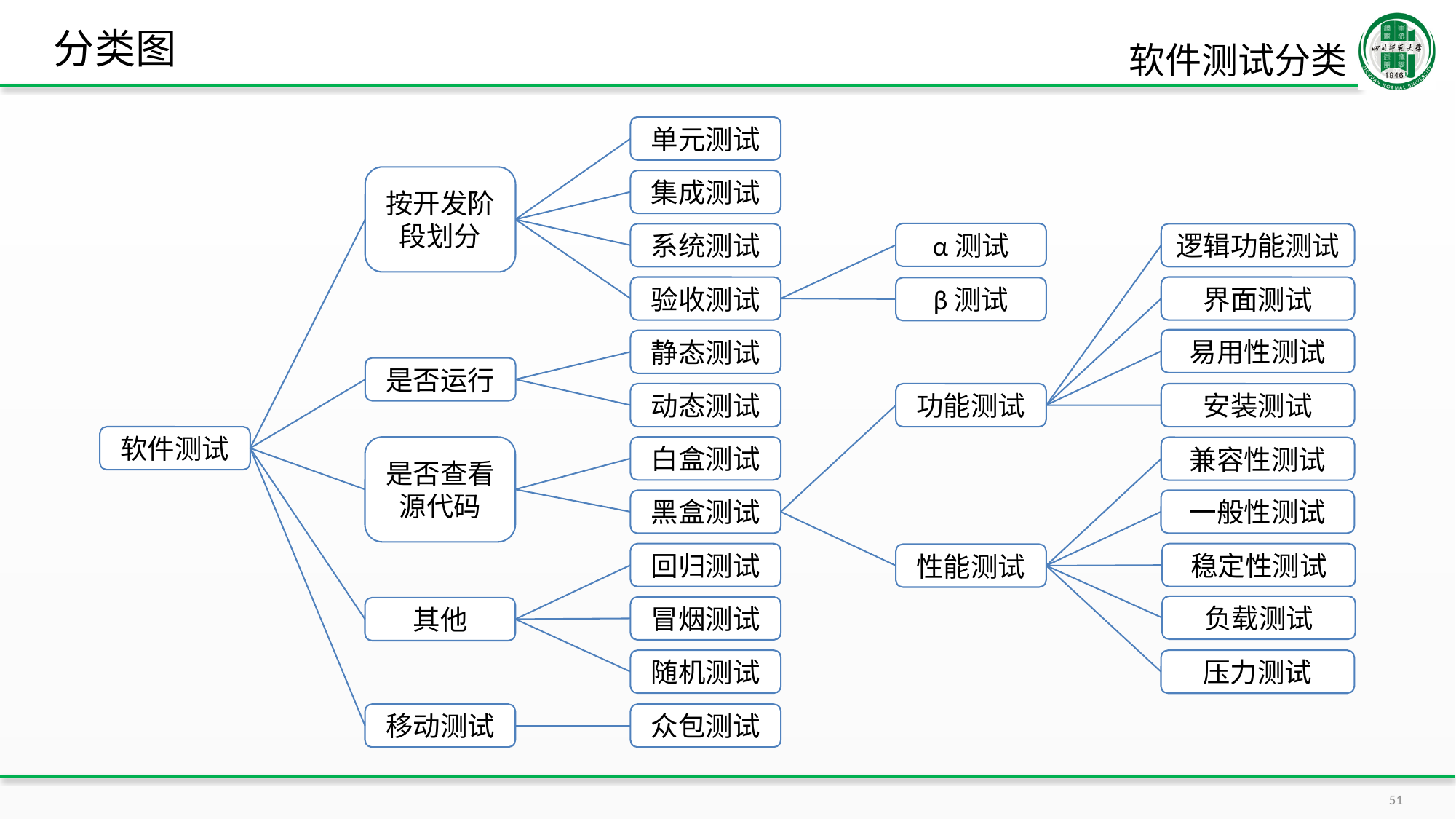

# 分类图
软件测试分类
单元测试
按开发阶段划分
集成测试
α测试
系统测试
逻辑功能测试
验收测试
界面测试
β测试
易用性测试
静态测试
是否运行
动态测试
功能测试
安装测试
软件测试
是否查看源代码
白盒测试
兼容性测试
一般性测试
黑盒测试
回归测试
稳定性测试
性能测试
负载测试
冒烟测试
其他
随机测试
压力测试
移动测试
众包测试
51